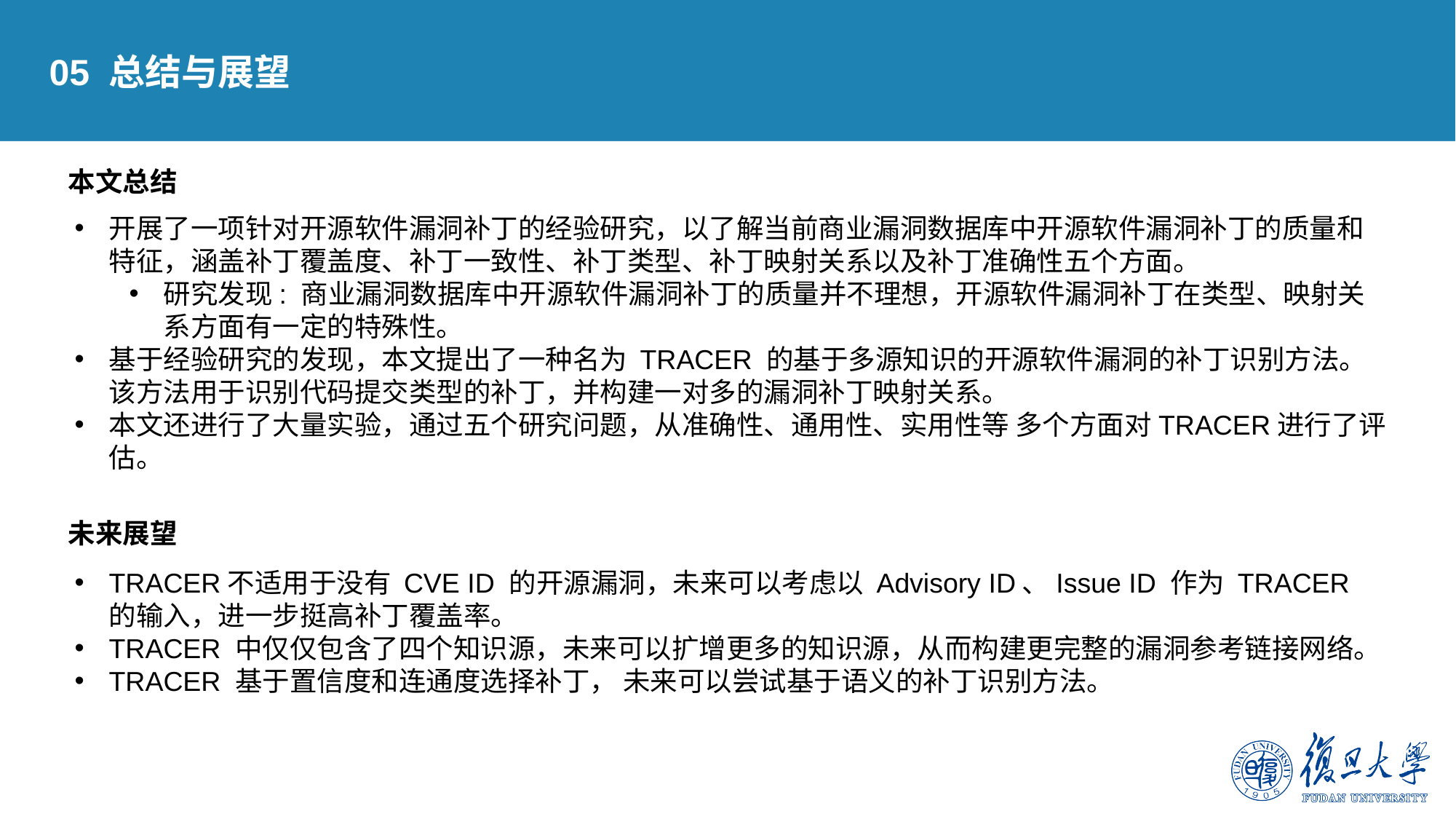

05 总结与展望
本文总结
开展了一项针对开源软件漏洞补丁的经验研究，以了解当前商业漏洞数据库中开源软件漏洞补丁的质量和特征，涵盖补丁覆盖度、补丁一致性、补丁类型、补丁映射关系以及补丁准确性五个方面。
研究发现: 商业漏洞数据库中开源软件漏洞补丁的质量并不理想，开源软件漏洞补丁在类型、映射关系方面有一定的特殊性。
基于经验研究的发现，本文提出了一种名为 TRACER 的基于多源知识的开源软件漏洞的补丁识别方法。该方法用于识别代码提交类型的补丁，并构建一对多的漏洞补丁映射关系。
本文还进行了大量实验，通过五个研究问题，从准确性、通用性、实用性等 多个方面对TRACER进行了评估。
未来展望
TRACER不适用于没有 CVE ID 的开源漏洞，未来可以考虑以 Advisory ID、Issue ID 作为 TRACER 的输入，进一步挺高补丁覆盖率。
TRACER 中仅仅包含了四个知识源，未来可以扩增更多的知识源，从而构建更完整的漏洞参考链接网络。
TRACER 基于置信度和连通度选择补丁， 未来可以尝试基于语义的补丁识别方法。